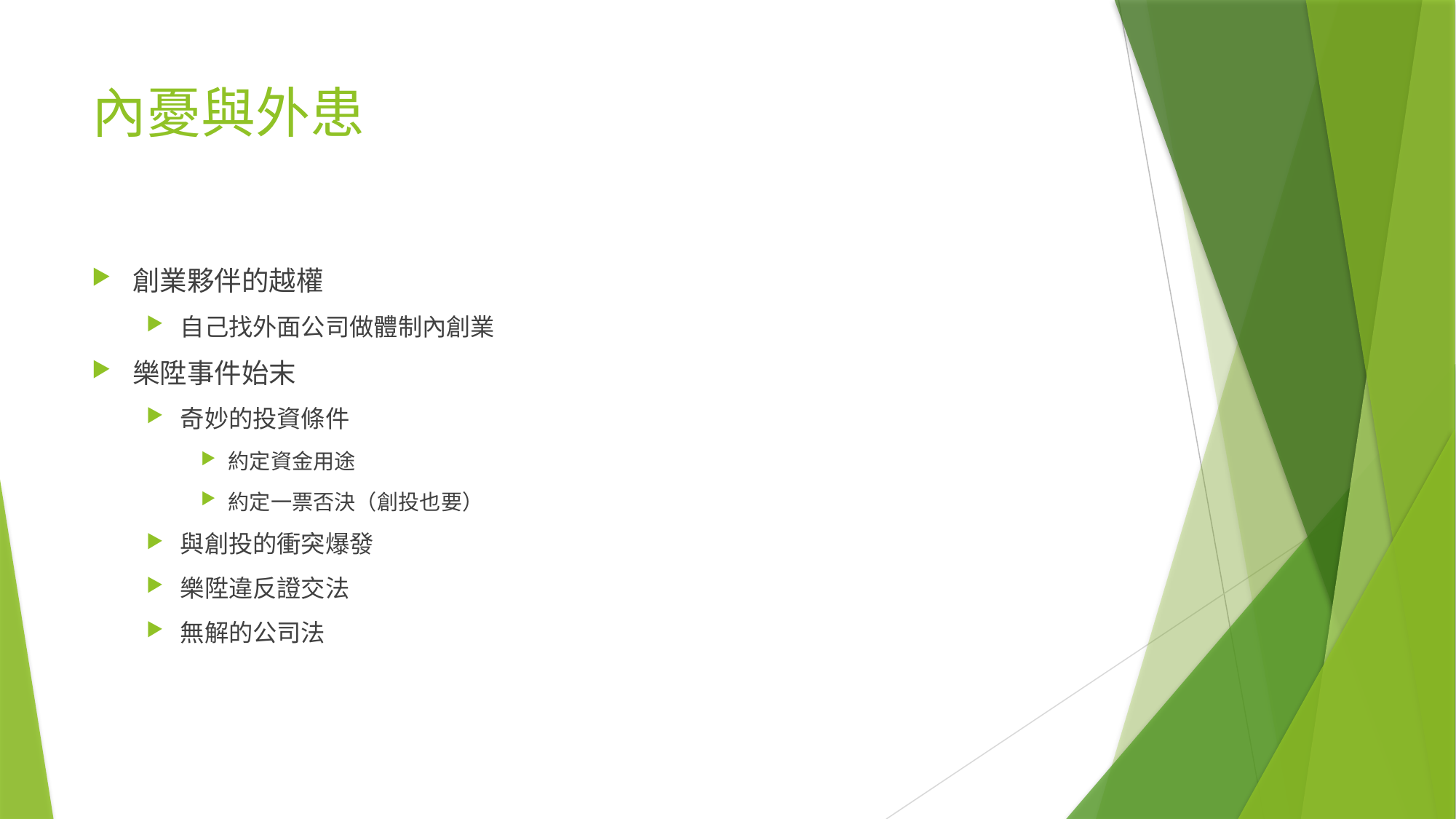

# 內憂與外患
創業夥伴的越權
自己找外面公司做體制內創業
樂陞事件始末
奇妙的投資條件
約定資金用途
約定一票否決（創投也要）
與創投的衝突爆發
樂陞違反證交法
無解的公司法